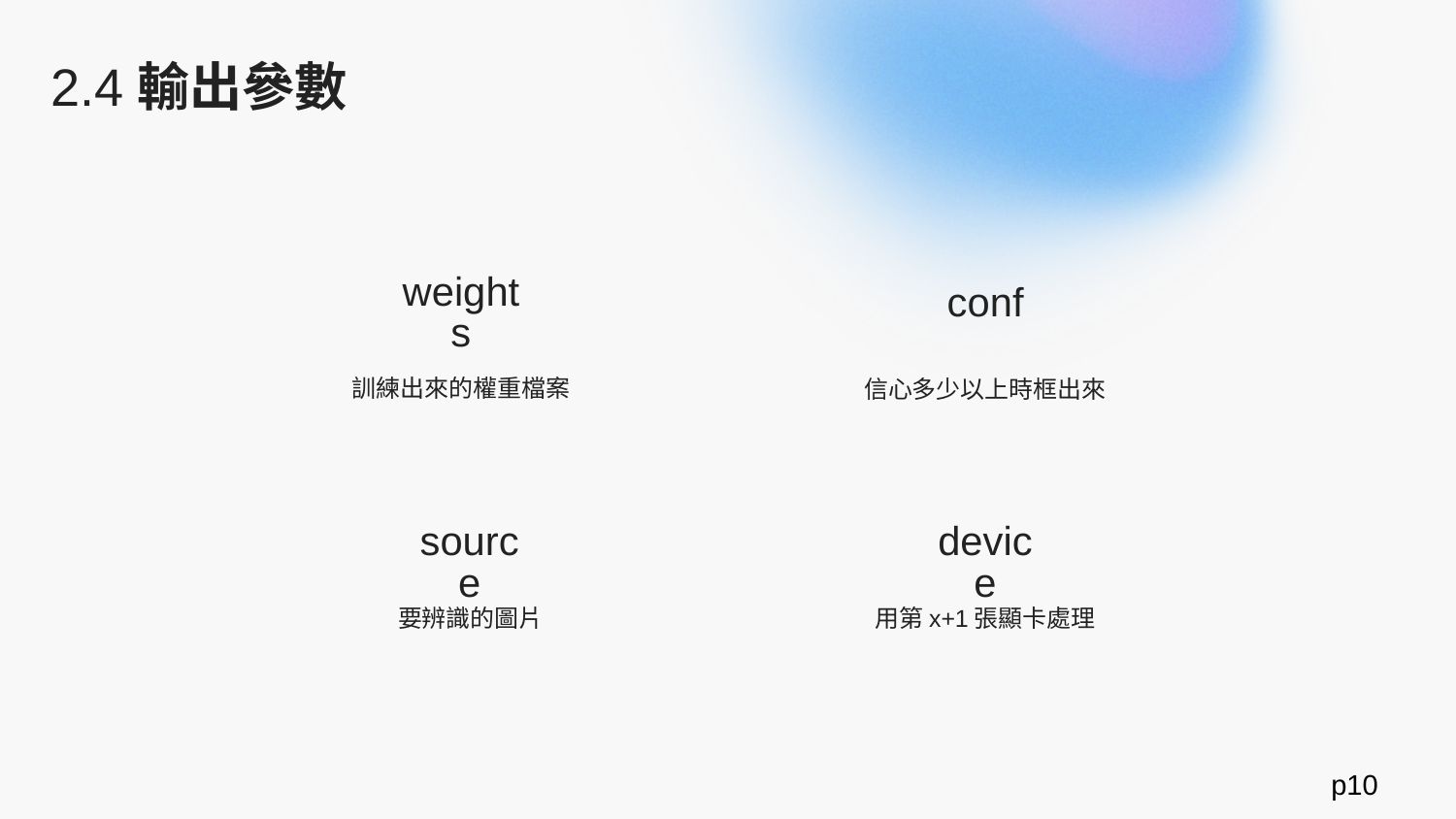

2.4輸出參數
conf
weights
訓練出來的權重檔案
信心多少以上時框出來
source
device
要辨識的圖片
用第x+1張顯卡處理
p10